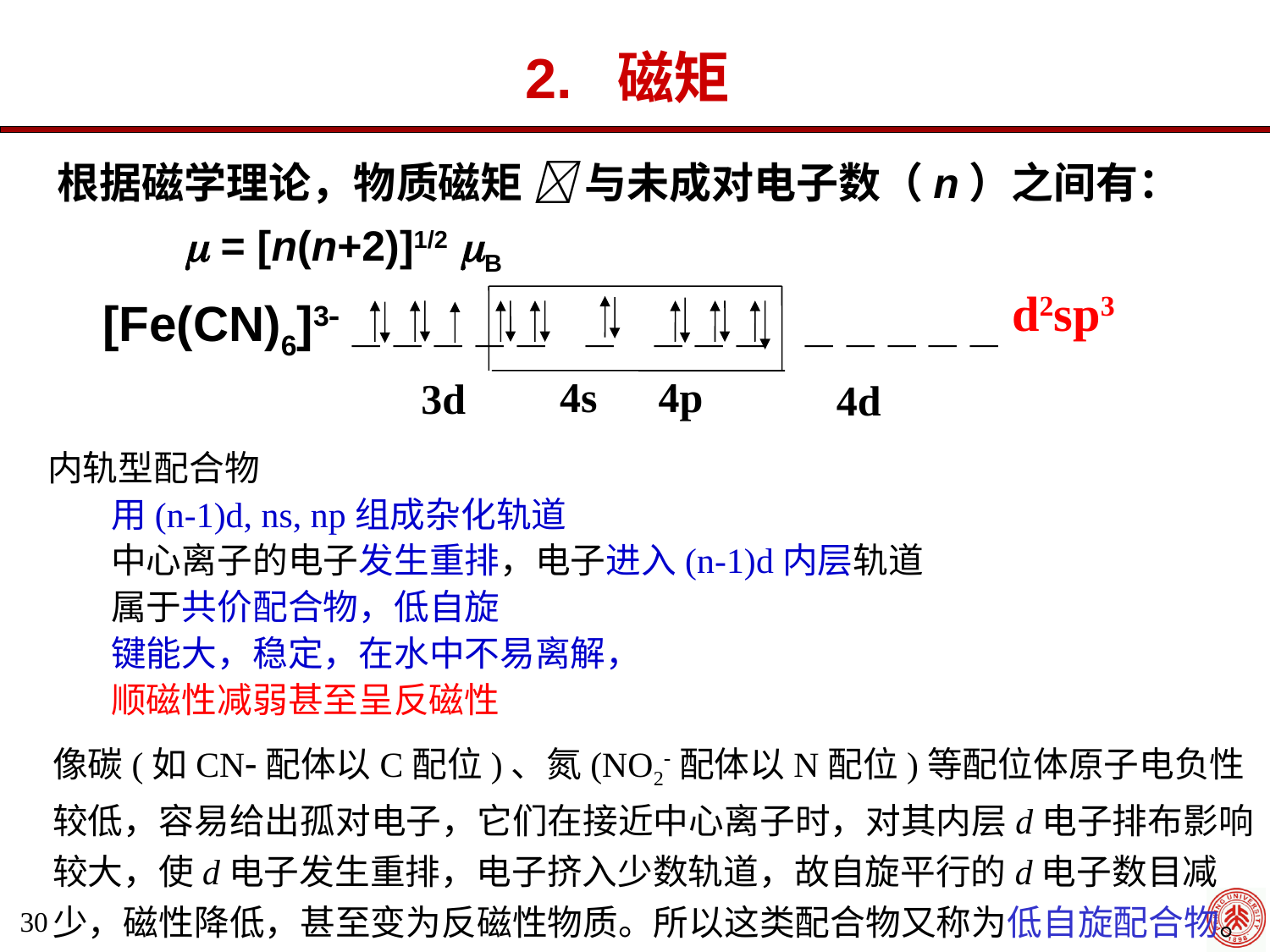

# 2.  磁矩

根据磁学理论，物质磁矩 μ 与未成对电子数（n）之间有：
	μ = [n(n+2)]1/2 μB
d2sp3
[Fe(CN)6]3− _ _ _ _ _   _   _ _ _   _ _ _ _ _

4s
4p
3d
4d
内轨型配合物
用(n-1)d, ns, np组成杂化轨道
中心离子的电子发生重排，电子进入(n-1)d内层轨道
属于共价配合物，低自旋
键能大，稳定，在水中不易离解，
顺磁性减弱甚至呈反磁性
像碳(如CN−配体以C配位)、氮(NO2−配体以N配位)等配位体原子电负性较低，容易给出孤对电子，它们在接近中心离子时，对其内层d电子排布影响较大，使d电子发生重排，电子挤入少数轨道，故自旋平行的d电子数目减少，磁性降低，甚至变为反磁性物质。所以这类配合物又称为低自旋配合物。